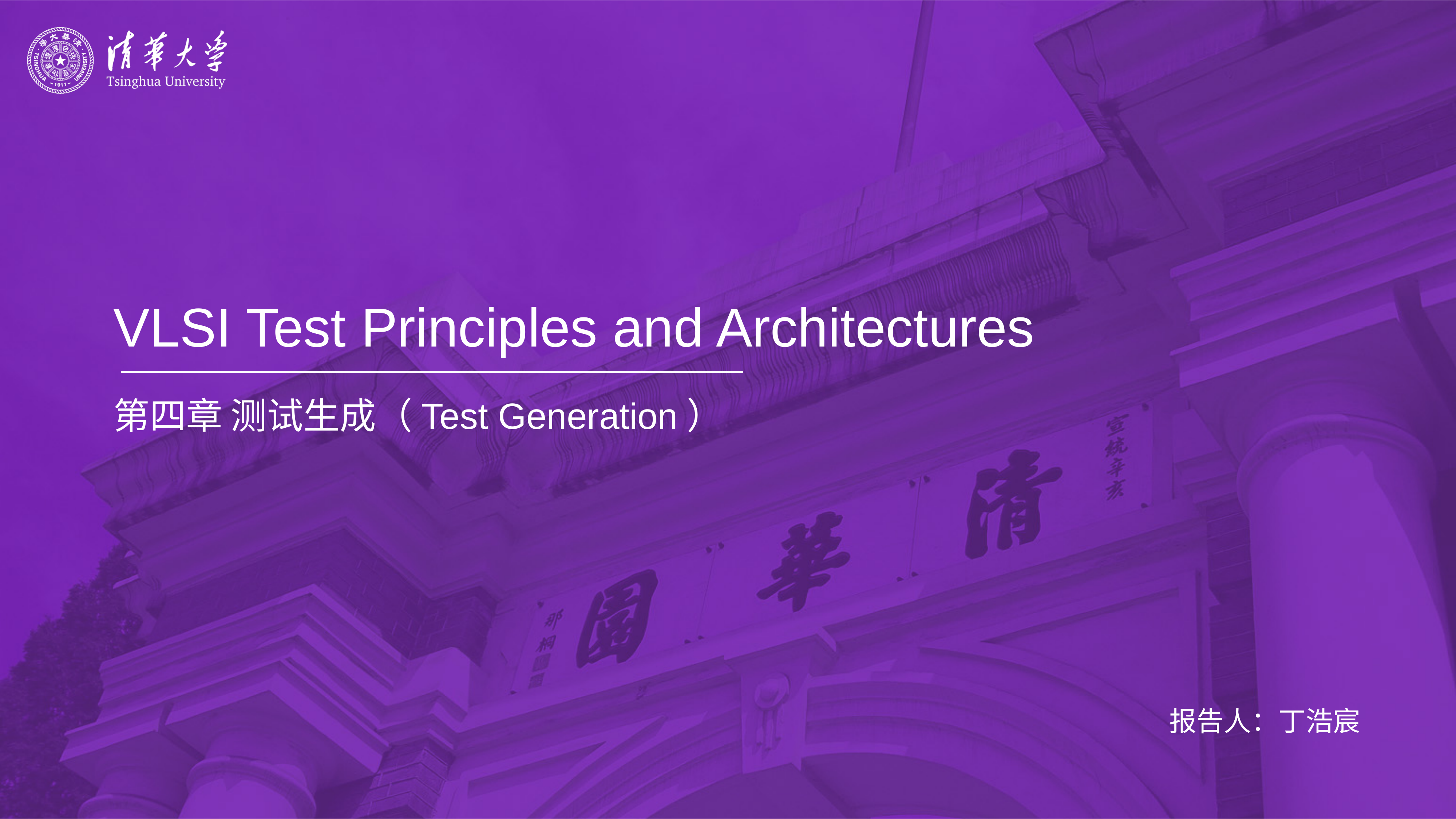

# VLSI Test Principles and Architectures
第四章 测试生成（Test Generation）
报告人：丁浩宸